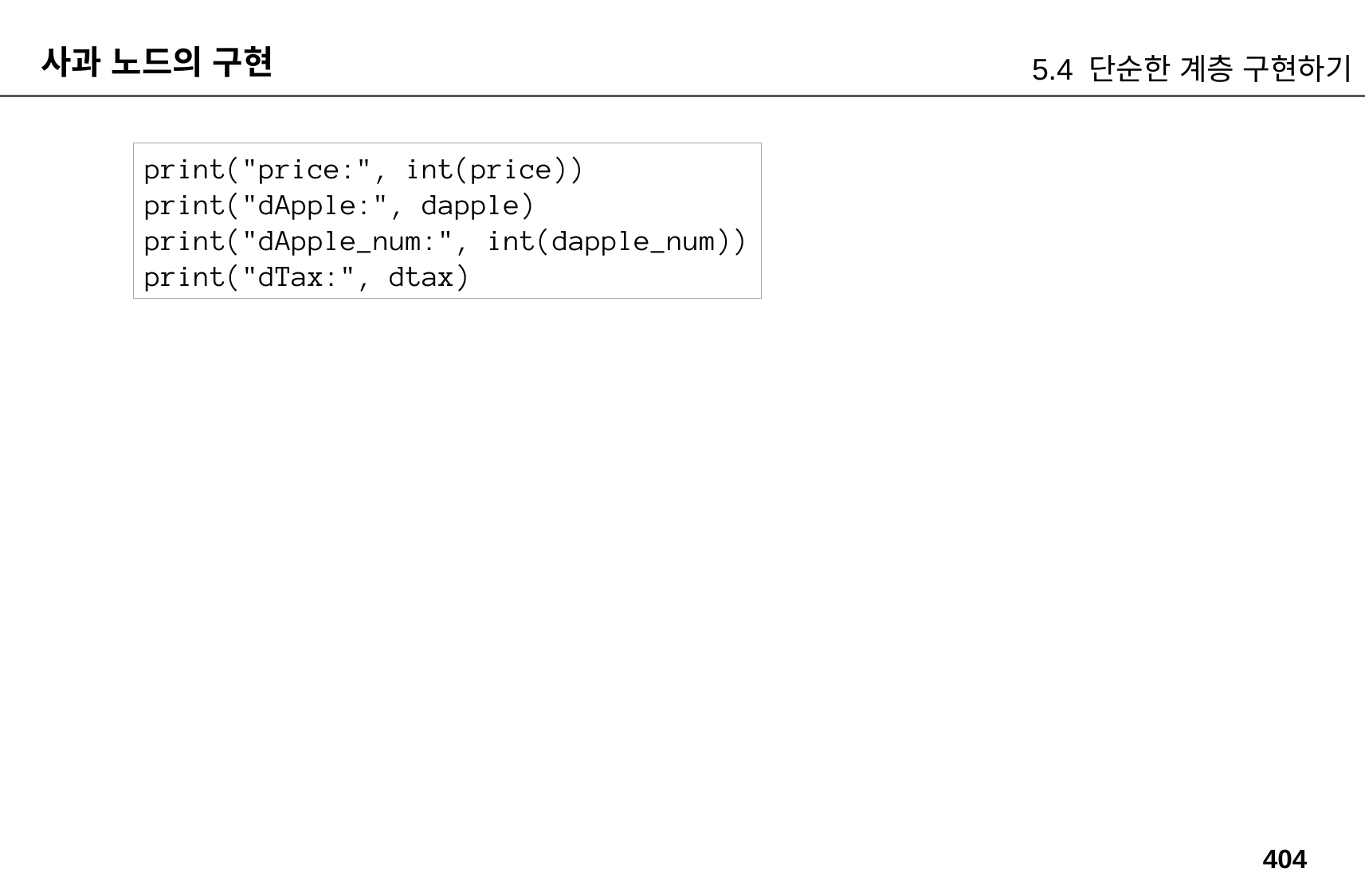

사과 노드의 구현
5.4 단순한 계층 구현하기
print("price:", int(price))
print("dApple:", dapple)
print("dApple_num:", int(dapple_num))
print("dTax:", dtax)